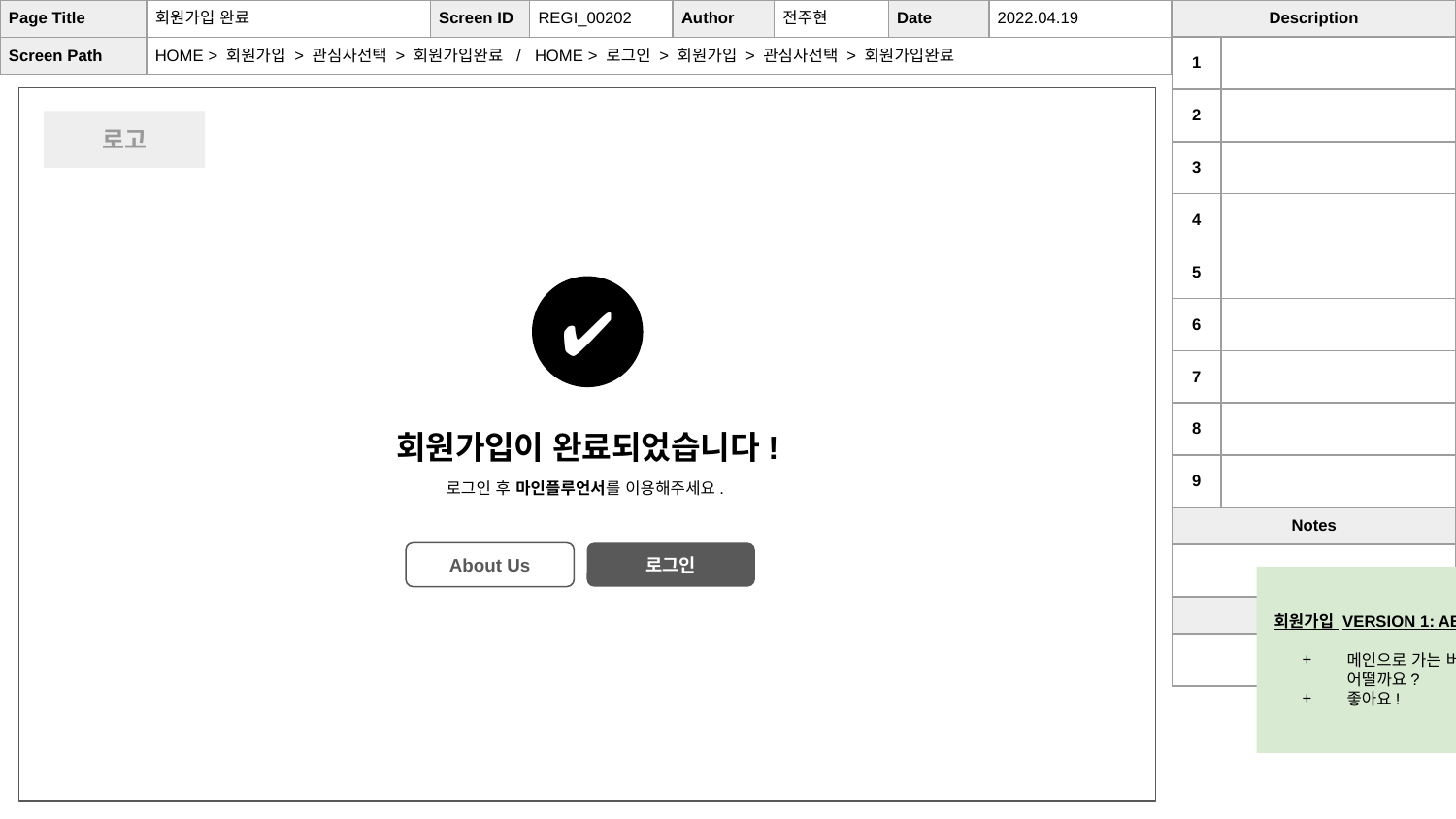

| Page Title | 회원가입 완료 | Screen ID | REGI\_00202 | Author | 전주현 | Date | 2022.04.19 |
| --- | --- | --- | --- | --- | --- | --- | --- |
| Screen Path | HOME > 회원가입 > 관심사선택 > 회원가입완료 / HOME > 로그인 > 회원가입 > 관심사선택 > 회원가입완료 |  |  |  |  |  |  |
| Description |  |
| --- | --- |
| 1 |  |
| 2 |  |
| 3 |  |
| 4 |  |
| 5 |  |
| 6 |  |
| 7 |  |
| 8 |  |
| 9 |  |
| Notes |  |
|  |  |
| Related ID |  |
|  |  |

로고
✔
회원가입이 완료되었습니다!
로그인 후 마인플루언서를 이용해주세요.
About Us
로그인
회원가입 VERSION 1: ABOUT PAGE is a separate page

메인으로 가는 버튼 대신 About Page로 가는 버튼으로 하면 어떨까요?
좋아요!